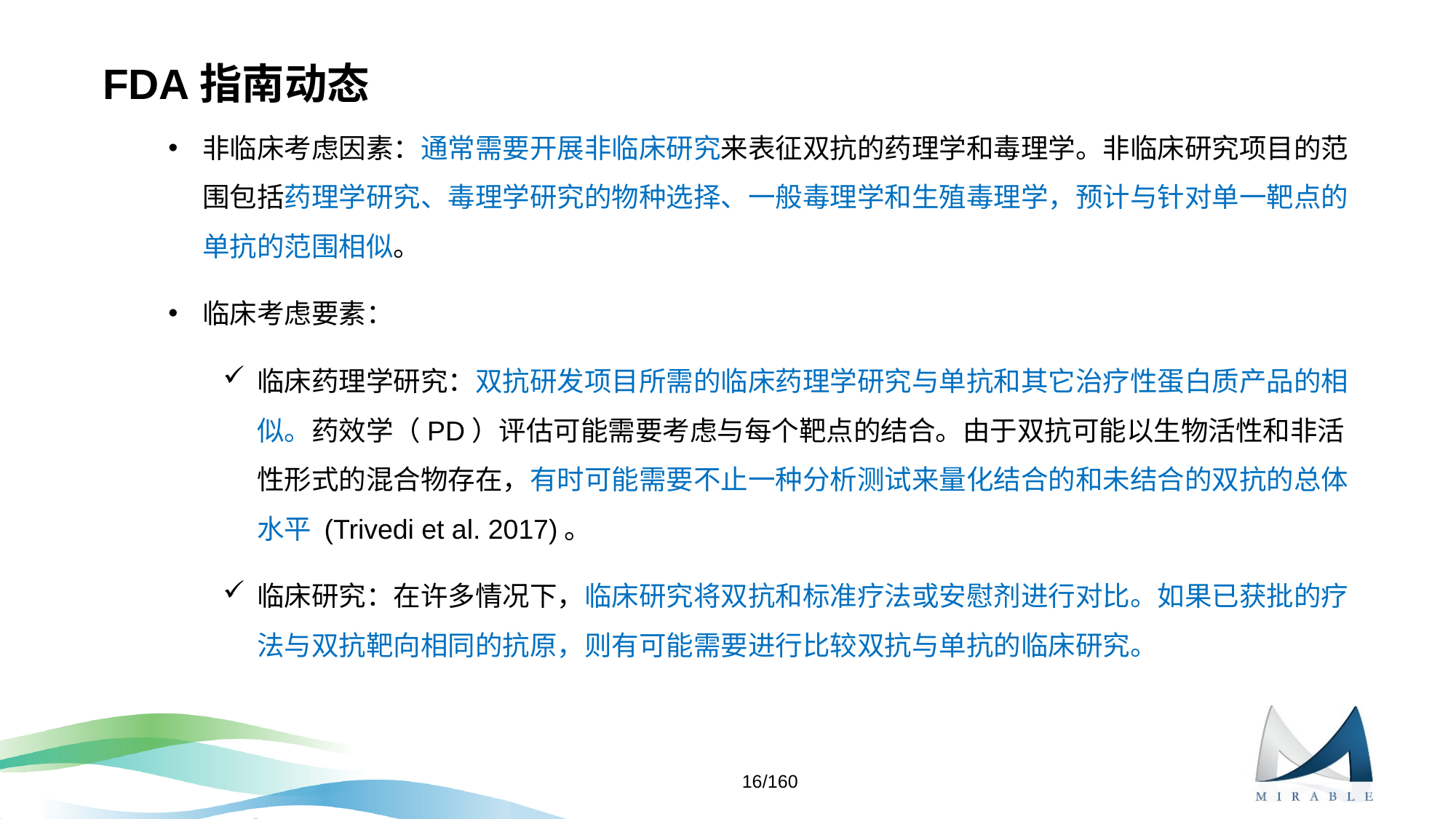

# FDA指南动态
非临床考虑因素：通常需要开展非临床研究来表征双抗的药理学和毒理学。非临床研究项目的范围包括药理学研究、毒理学研究的物种选择、一般毒理学和生殖毒理学，预计与针对单一靶点的单抗的范围相似。
临床考虑要素：
临床药理学研究：双抗研发项目所需的临床药理学研究与单抗和其它治疗性蛋白质产品的相似。药效学（PD）评估可能需要考虑与每个靶点的结合。由于双抗可能以生物活性和非活性形式的混合物存在，有时可能需要不止一种分析测试来量化结合的和未结合的双抗的总体水平 (Trivedi et al. 2017)。
临床研究：在许多情况下，临床研究将双抗和标准疗法或安慰剂进行对比。如果已获批的疗法与双抗靶向相同的抗原，则有可能需要进行比较双抗与单抗的临床研究。
16/160